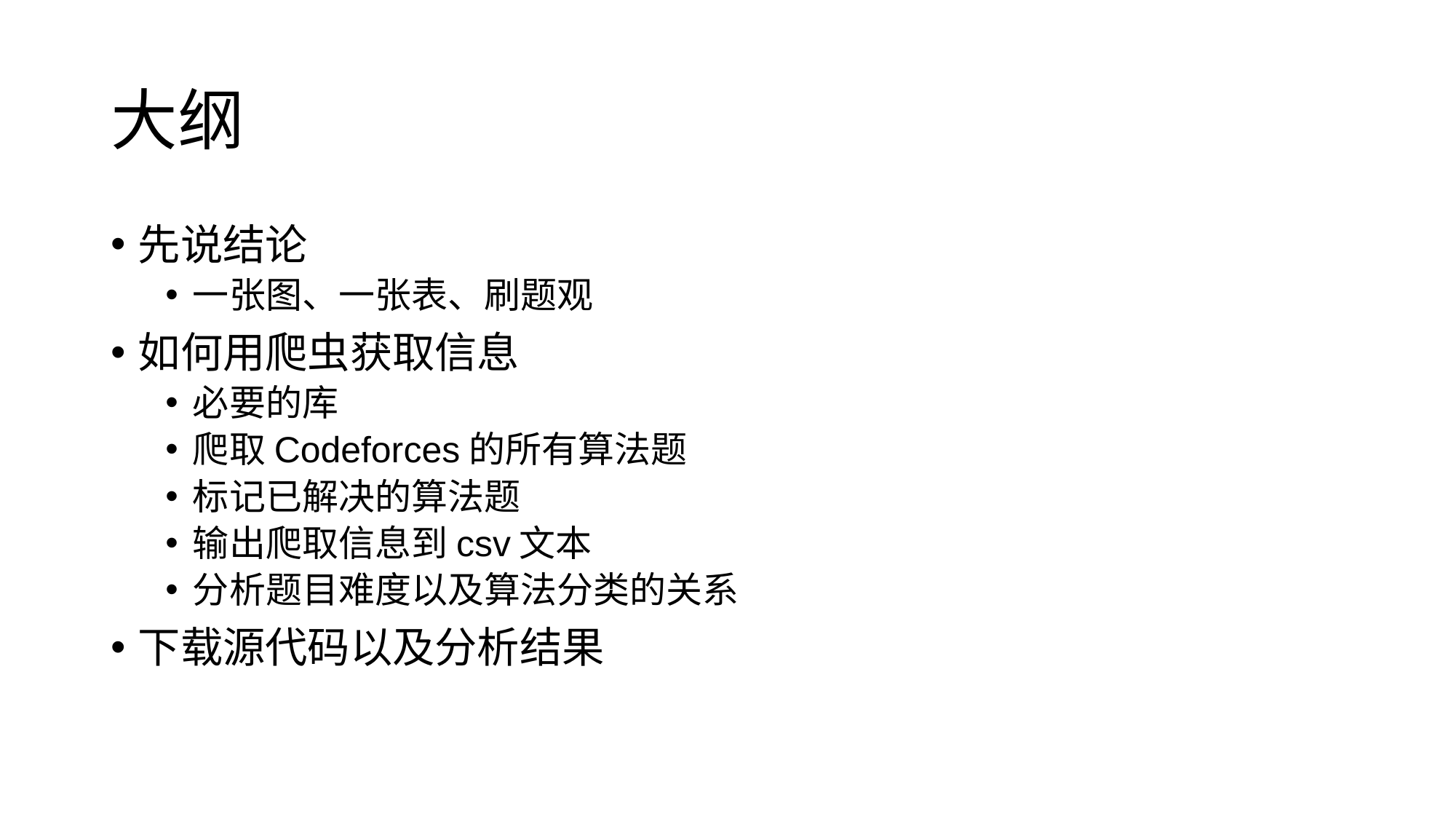

# 大纲
先说结论
一张图、一张表、刷题观
如何用爬虫获取信息
必要的库
爬取Codeforces的所有算法题
标记已解决的算法题
输出爬取信息到csv文本
分析题目难度以及算法分类的关系
下载源代码以及分析结果